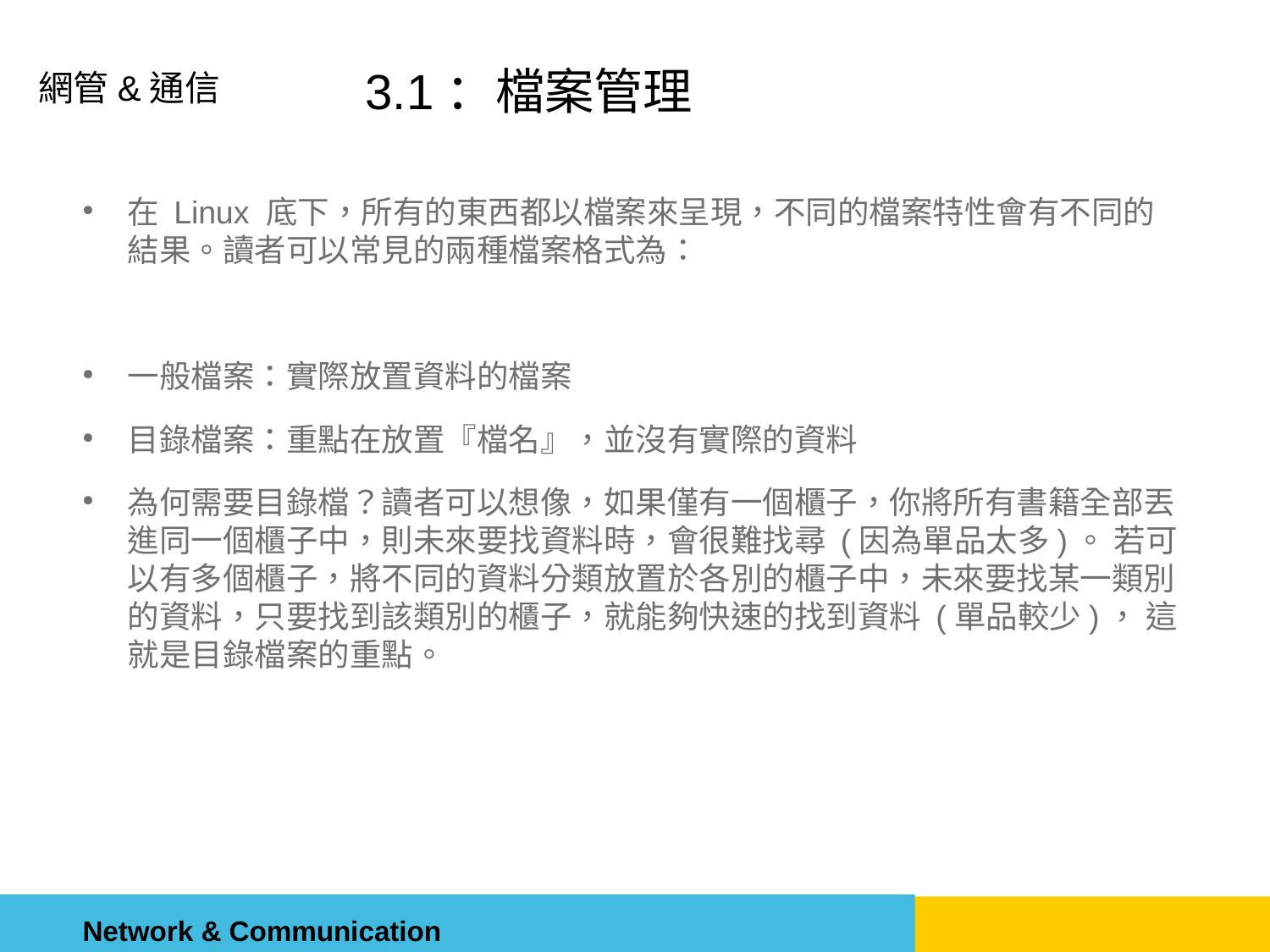

3.1：檔案管理
在 Linux 底下，所有的東西都以檔案來呈現，不同的檔案特性會有不同的結果。讀者可以常見的兩種檔案格式為：

一般檔案：實際放置資料的檔案
目錄檔案：重點在放置『檔名』，並沒有實際的資料
為何需要目錄檔？讀者可以想像，如果僅有一個櫃子，你將所有書籍全部丟進同一個櫃子中，則未來要找資料時，會很難找尋 (因為單品太多)。 若可以有多個櫃子，將不同的資料分類放置於各別的櫃子中，未來要找某一類別的資料，只要找到該類別的櫃子，就能夠快速的找到資料 (單品較少)， 這就是目錄檔案的重點。